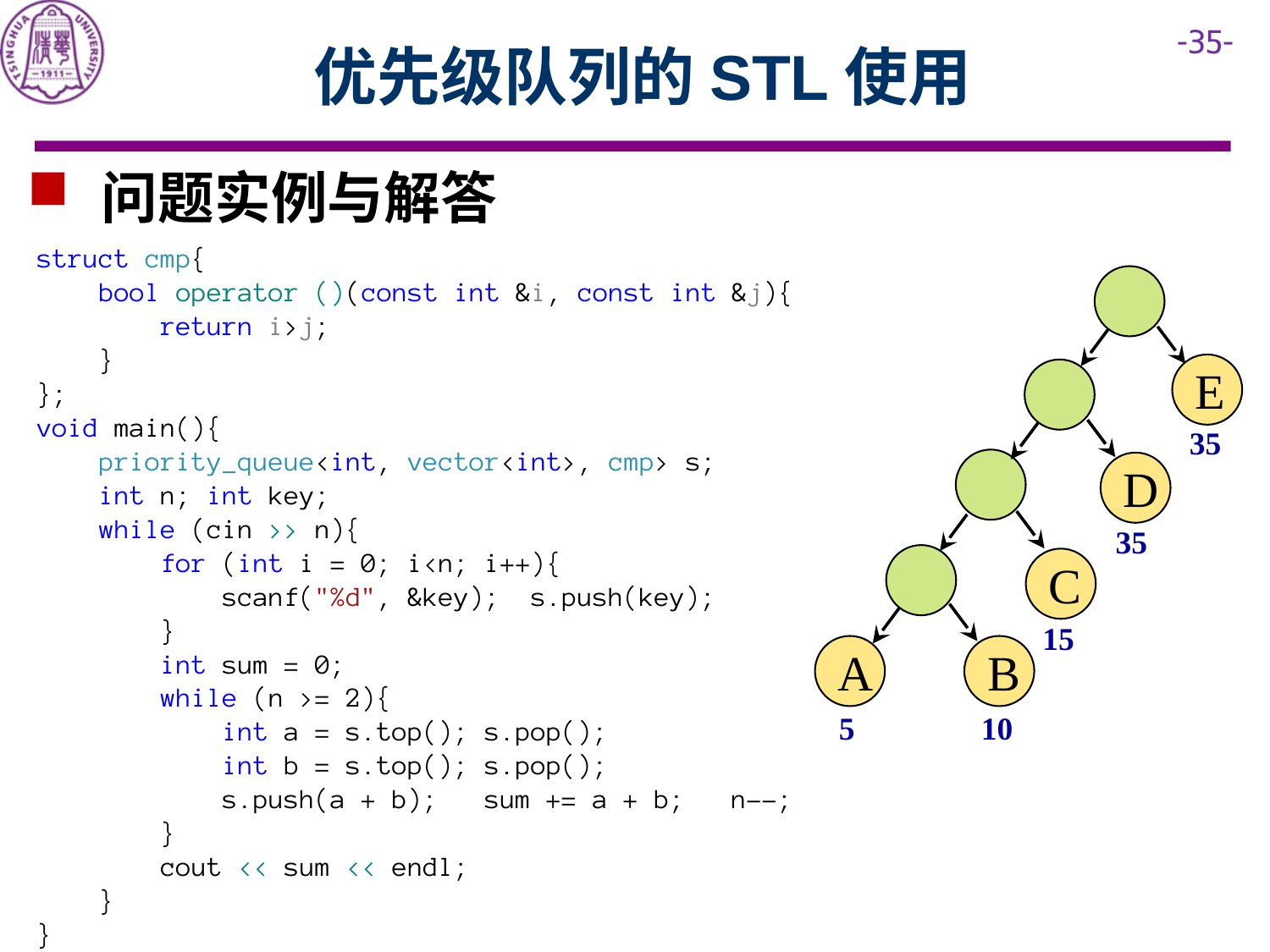

# 优先级队列的STL使用
 问题实例与解答
struct cmp{
    bool operator ()(const int &i, const int &j){
        return i>j;
    }
};
void main(){
    priority_queue<int, vector<int>, cmp> s;
    int n; int key;
    while (cin >> n){
        for (int i = 0; i<n; i++){
            scanf("%d", &key);  s.push(key);
        }
        int sum = 0;
        while (n >= 2){
            int a = s.top(); s.pop();
            int b = s.top(); s.pop();
            s.push(a + b);   sum += a + b;   n--;
        }
        cout << sum << endl;
    }
}

E

35

D
35

C
15
A
B
5
10